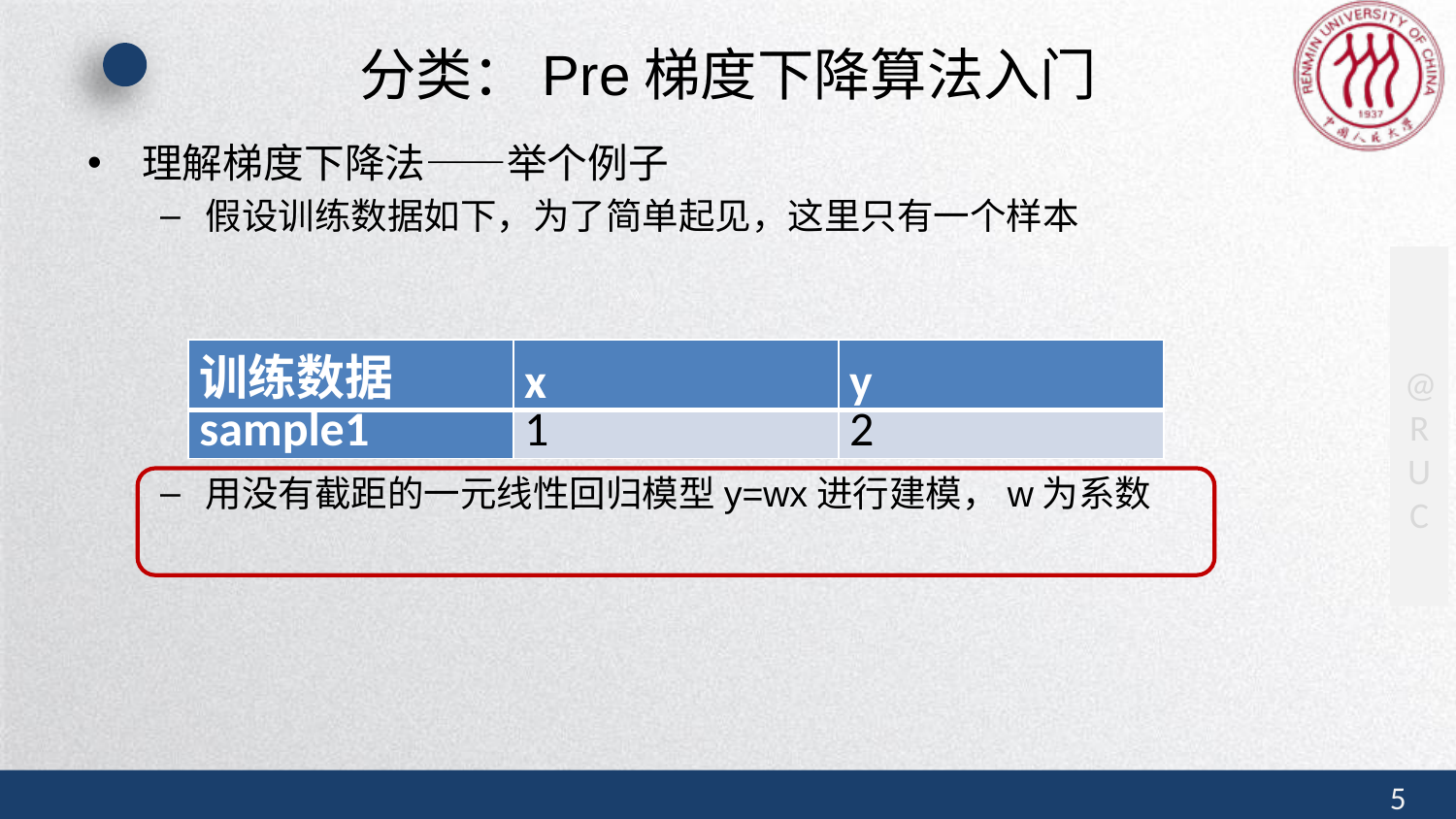

# 分类：Pre梯度下降算法入门
理解梯度下降法——举个例子
假设训练数据如下，为了简单起见，这里只有一个样本

用没有截距的一元线性回归模型y=wx进行建模，w为系数
| 训练数据 | x | y |
| --- | --- | --- |
| sample1 | 1 | 2 |